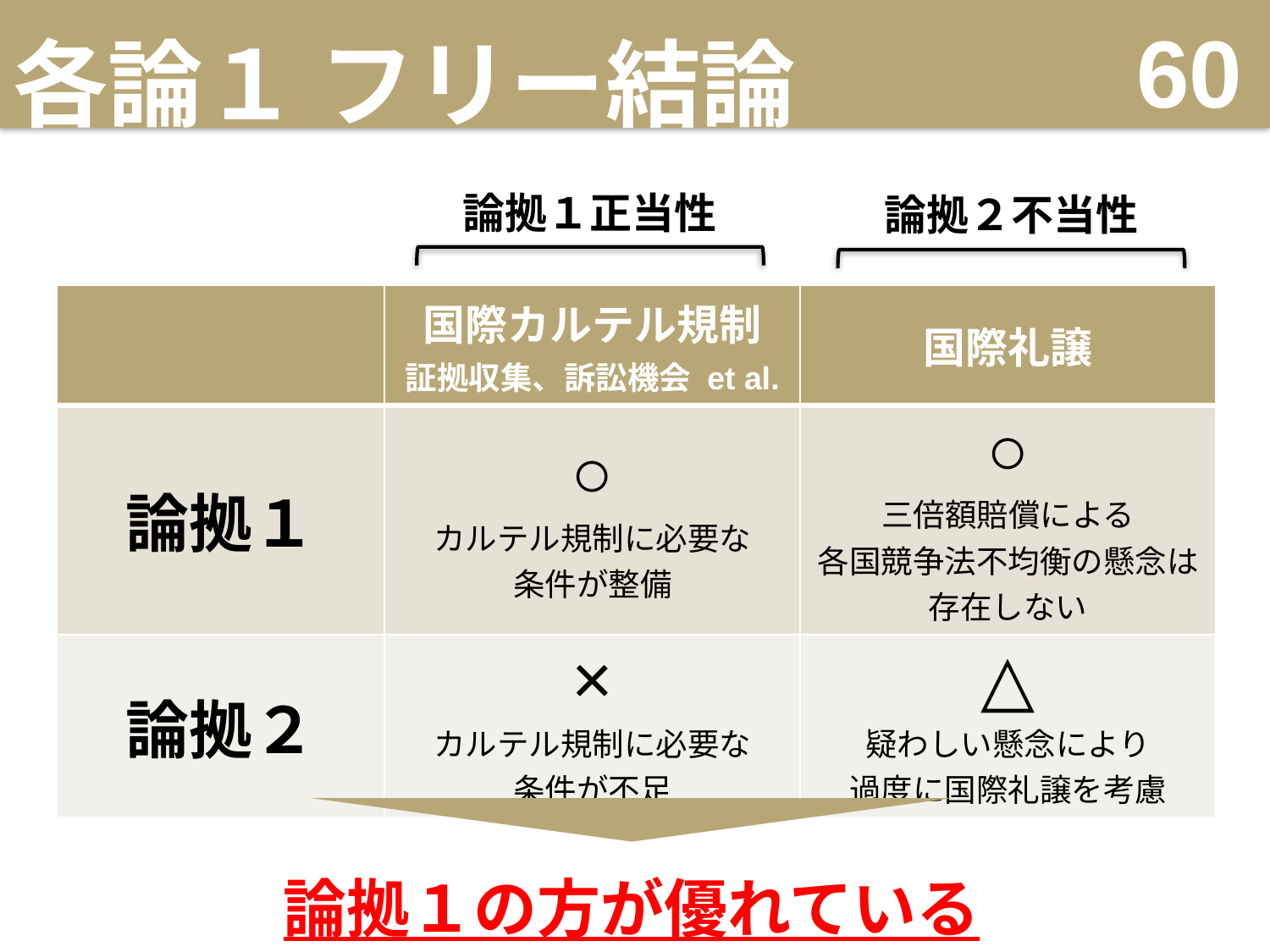

# 各論１ フリー結論
60

論拠１正当性
論拠２不当性
|  | 国際カルテル規制 証拠収集、訴訟機会 et al. | 国際礼譲 |
| --- | --- | --- |
| 論拠１ | ○ カルテル規制に必要な 条件が整備 | ○ 三倍額賠償による 各国競争法不均衡の懸念は 存在しない |
| 論拠２ | × カルテル規制に必要な 条件が不足 | △ 疑わしい懸念により 過度に国際礼譲を考慮 |

論拠１の方が優れている